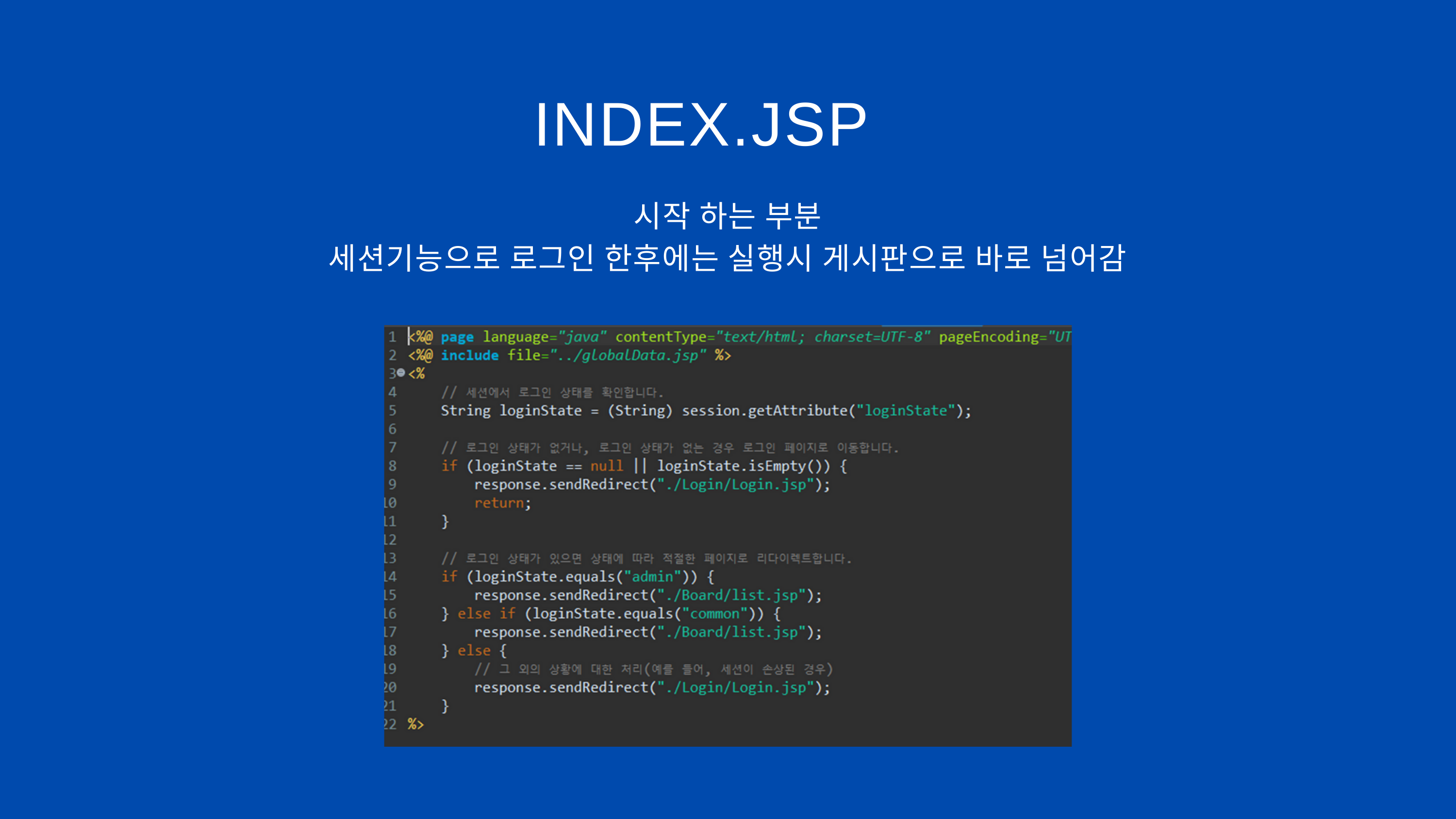

INDEX.JSP
시작 하는 부분
세션기능으로 로그인 한후에는 실행시 게시판으로 바로 넘어감